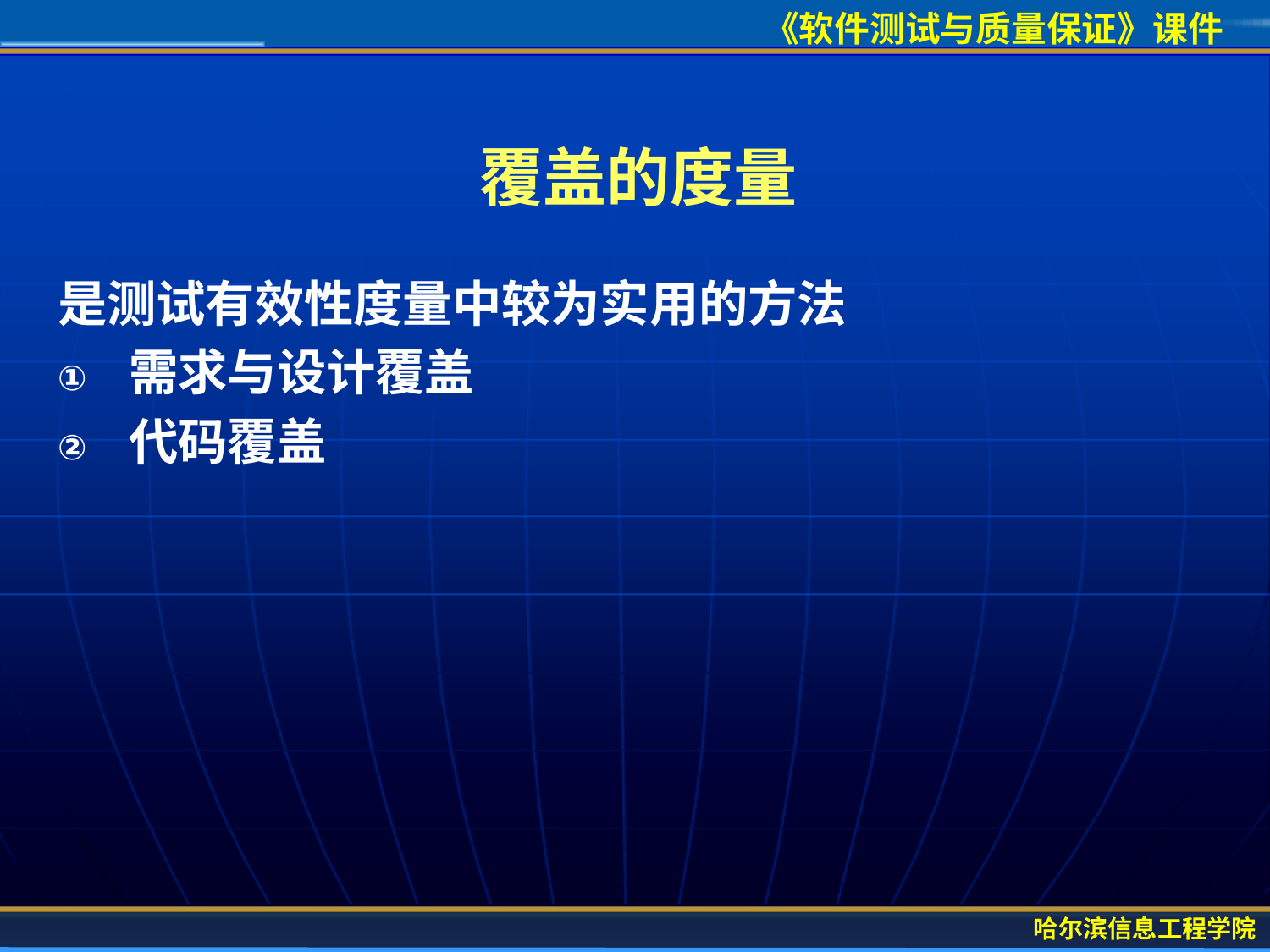

# 覆盖的度量
是测试有效性度量中较为实用的方法
需求与设计覆盖
代码覆盖